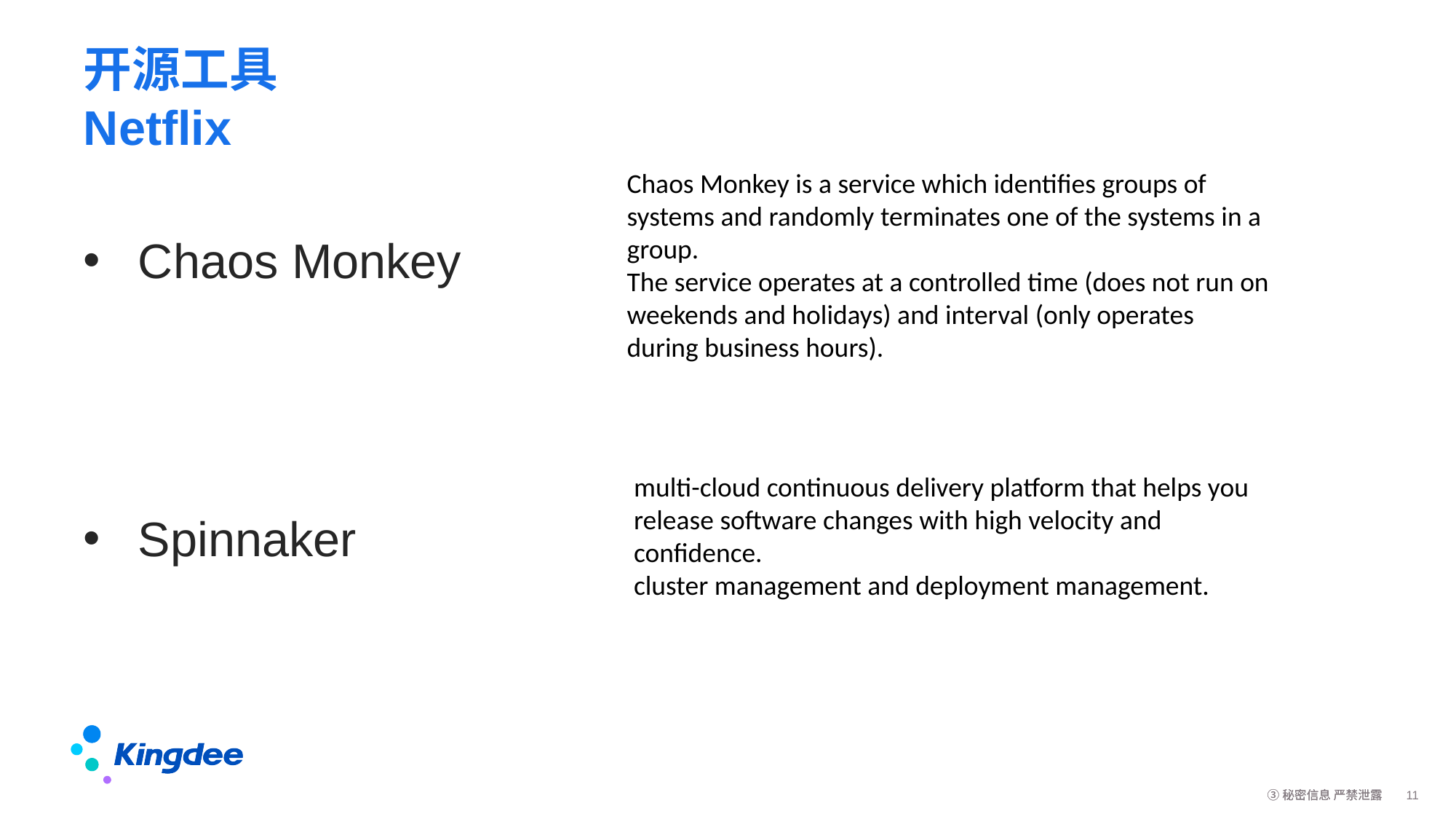

# 开源工具 Netflix
Chaos Monkey is a service which identifies groups of systems and randomly terminates one of the systems in a group.
The service operates at a controlled time (does not run on weekends and holidays) and interval (only operates during business hours).
Chaos Monkey

Spinnaker
multi-cloud continuous delivery platform that helps you release software changes with high velocity and confidence.
cluster management and deployment management.